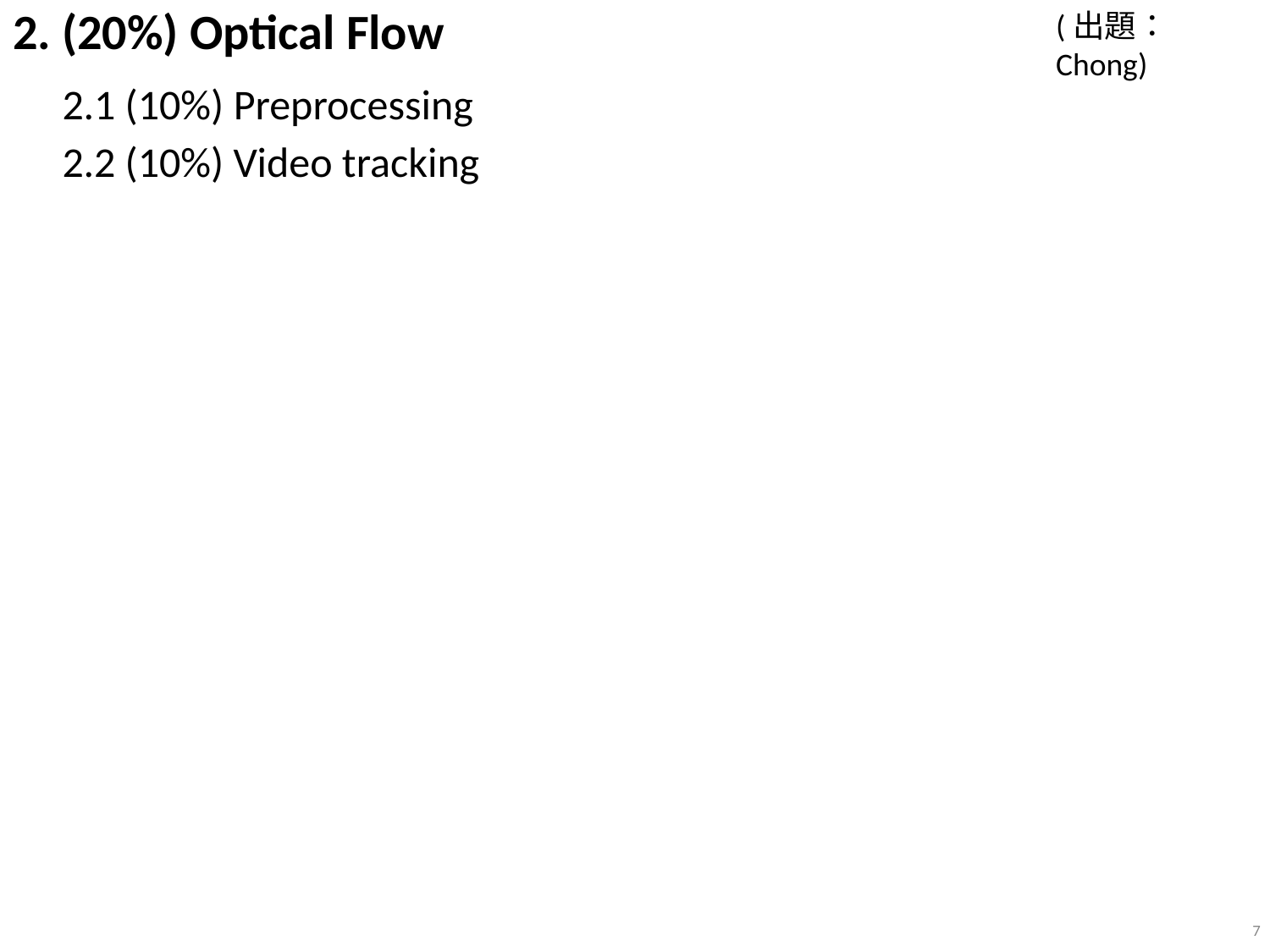

# 2. (20%) Optical Flow
(出題：Chong)
2.1 (10%) Preprocessing
2.2 (10%) Video tracking
7